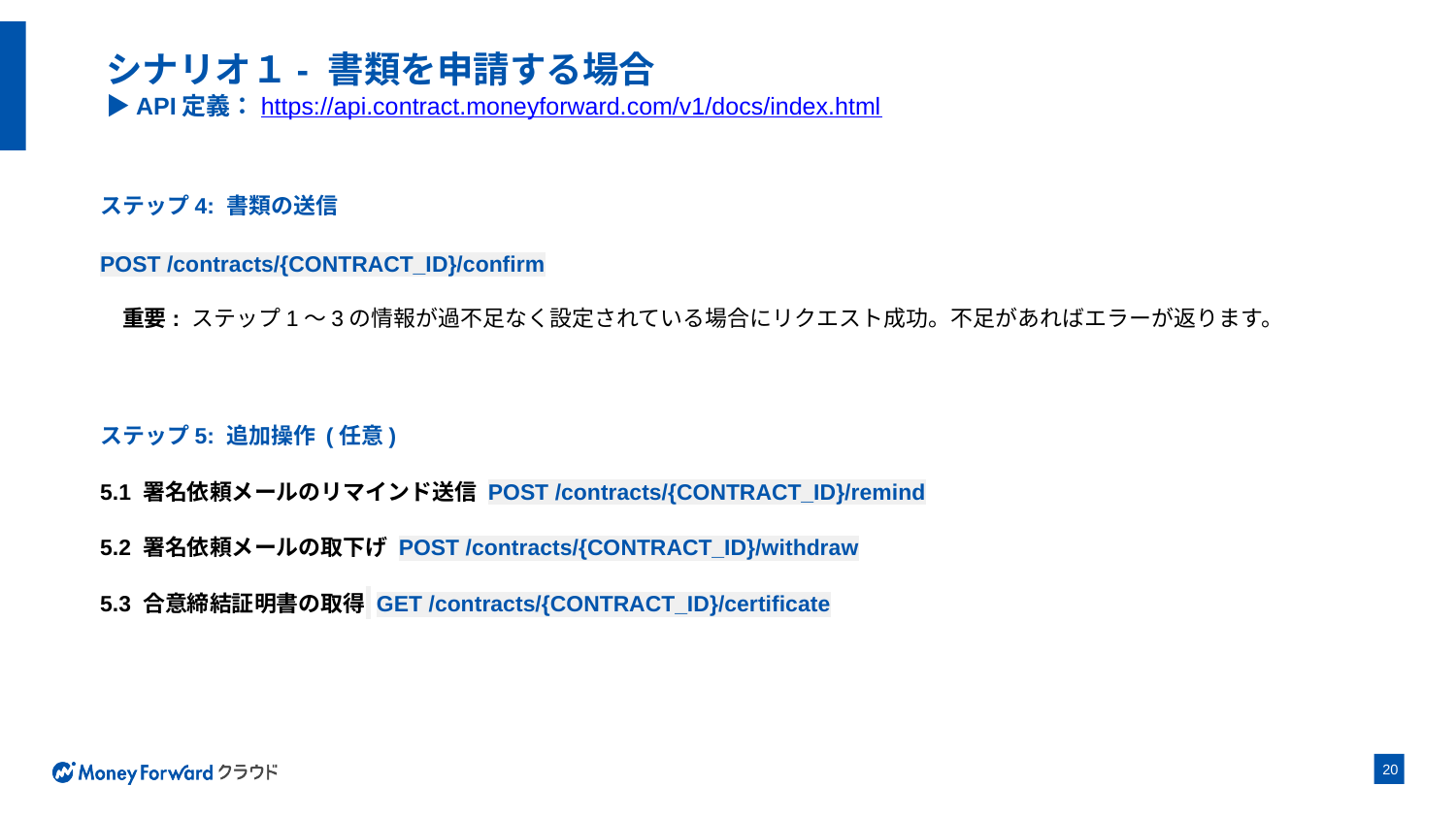

# シナリオ１- 書類を申請する場合 ▶API定義：https://api.contract.moneyforward.com/v1/docs/index.html
ステップ4: 書類の送信
POST /contracts/{CONTRACT_ID}/confirm
重要: ステップ1〜3の情報が過不足なく設定されている場合にリクエスト成功。不足があればエラーが返ります。

ステップ5: 追加操作 (任意)
5.1 署名依頼メールのリマインド送信 POST /contracts/{CONTRACT_ID}/remind
5.2 署名依頼メールの取下げ POST /contracts/{CONTRACT_ID}/withdraw
5.3 合意締結証明書の取得 GET /contracts/{CONTRACT_ID}/certificate
20